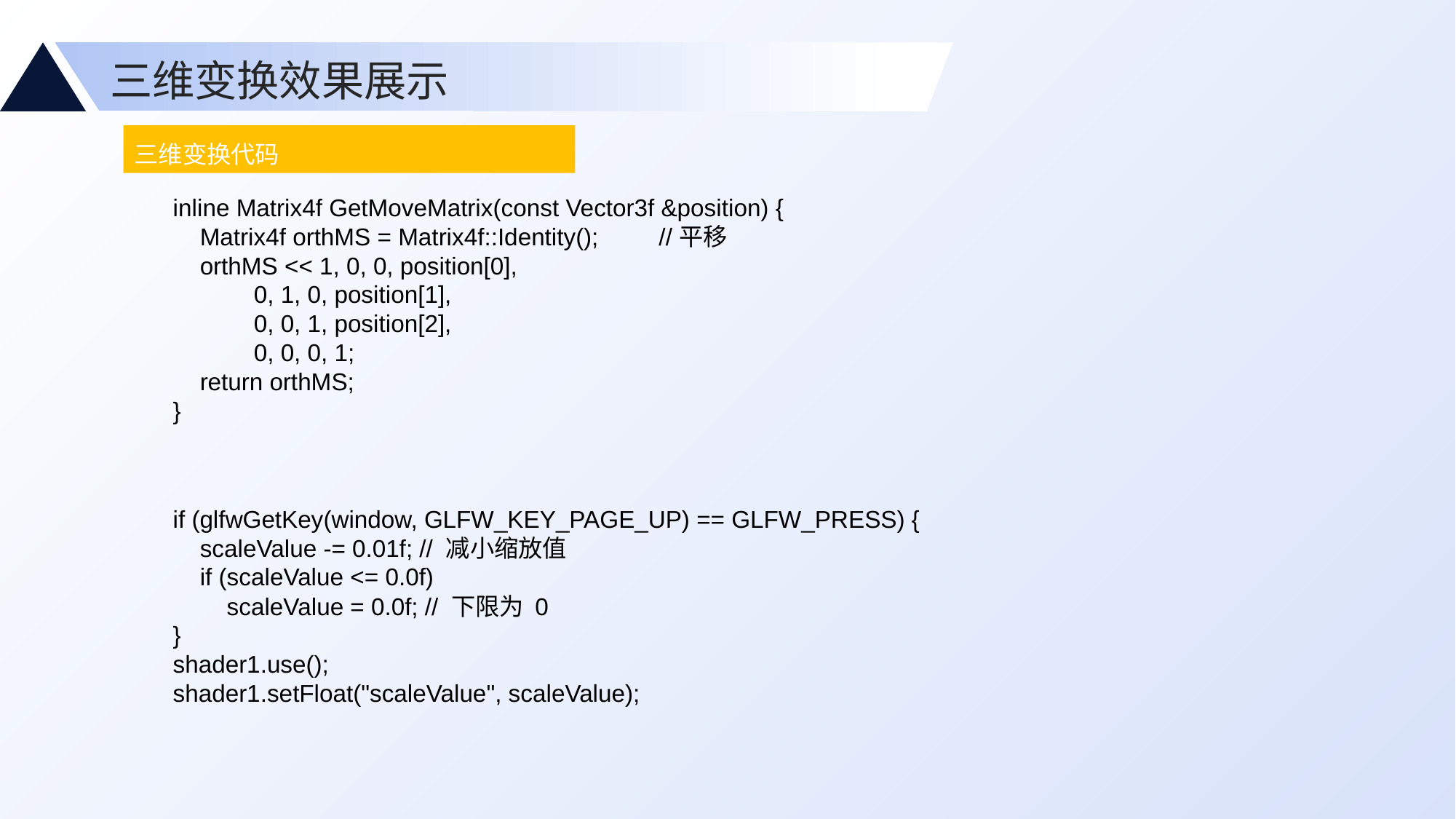

三维变换效果展示
三维变换代码
inline Matrix4f GetMoveMatrix(const Vector3f &position) {
    Matrix4f orthMS = Matrix4f::Identity();         //平移
    orthMS << 1, 0, 0, position[0],
            0, 1, 0, position[1],
            0, 0, 1, position[2],
            0, 0, 0, 1;
    return orthMS;
}
if (glfwGetKey(window, GLFW_KEY_PAGE_UP) == GLFW_PRESS) {
    scaleValue -= 0.01f; // 减小缩放值
    if (scaleValue <= 0.0f)
        scaleValue = 0.0f; // 下限为 0
}
shader1.use();
shader1.setFloat("scaleValue", scaleValue);